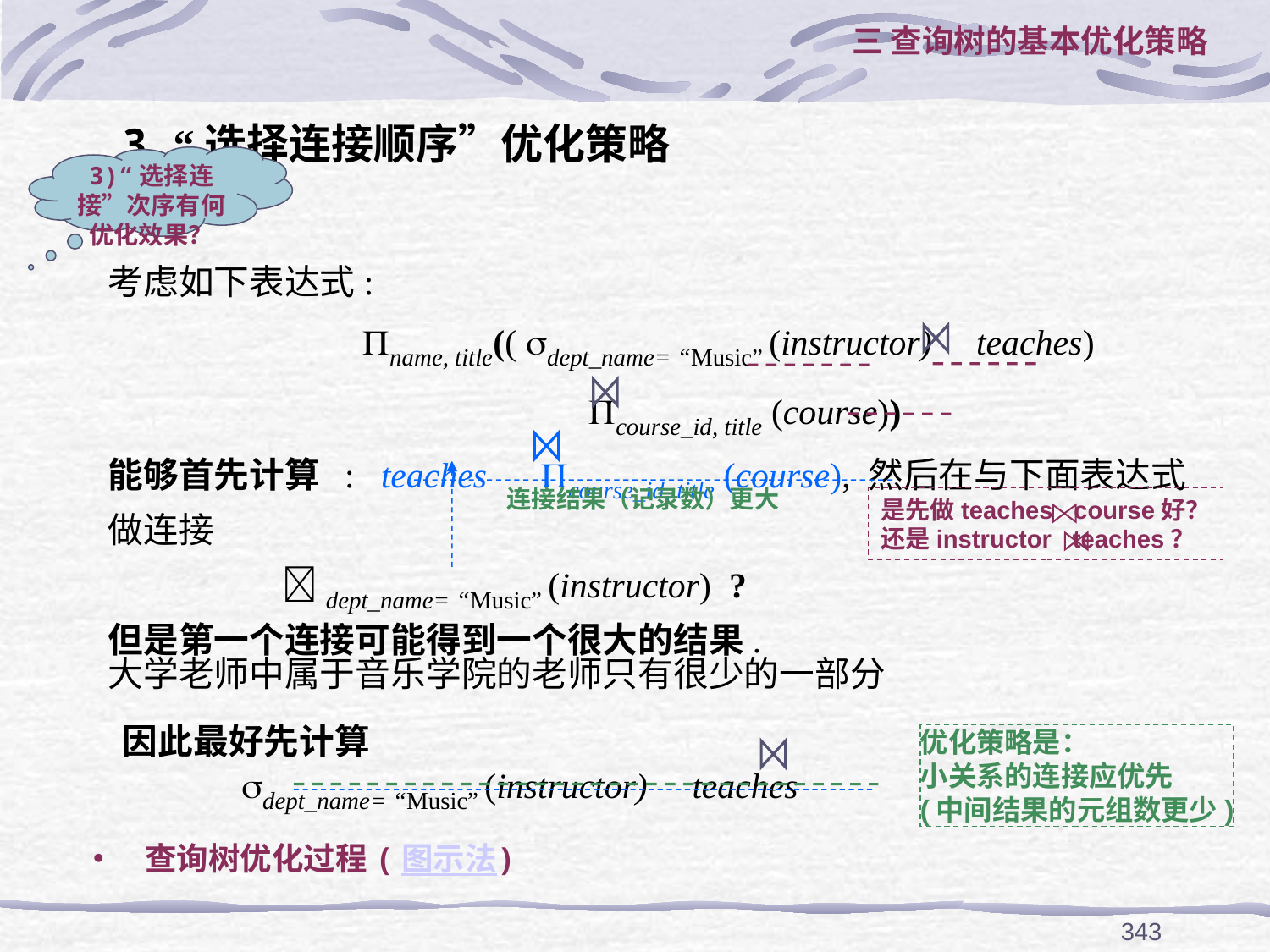

三 查询树的基本优化策略
3.“选择连接顺序”优化策略
3)“选择连接”次序有何优化效果？
考虑如下表达式:
		Πname, title(( σdept_name= “Music” (instructor)     teaches)
                                                      Πcourse_id, title (course))
能够首先计算  :   teaches      Πcourse_id, title (course), 然后在与下面表达式做连接
	 σdept_name= “Music” (instructor)  ?
但是第一个连接可能得到一个很大的结果.
大学老师中属于音乐学院的老师只有很少的一部分

 因此最好先计算
               σdept_name= “Music” (instructor)     teaches

是先做teaches   course好？
还是instructor   teaches？

连接结果（记录数）更大
优化策略是：
小关系的连接应优先
(中间结果的元组数更少)

  查询树优化过程(图示法)
343